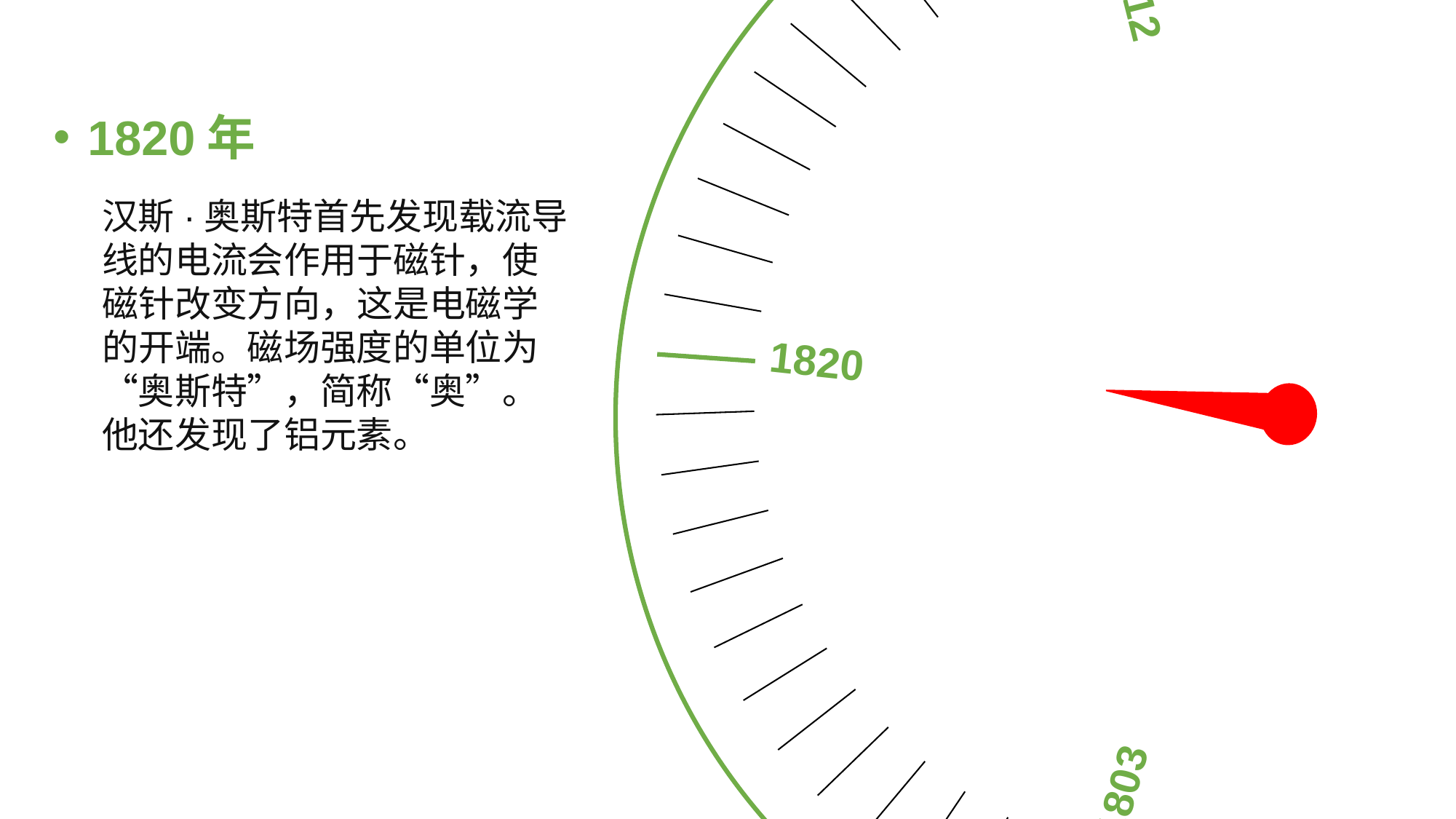

1811
1804
1812
1803
1820
1820年
汉斯·奥斯特首先发现载流导线的电流会作用于磁针，使磁针改变方向，这是电磁学的开端。磁场强度的单位为“奥斯特”，简称“奥”。他还发现了铝元素。